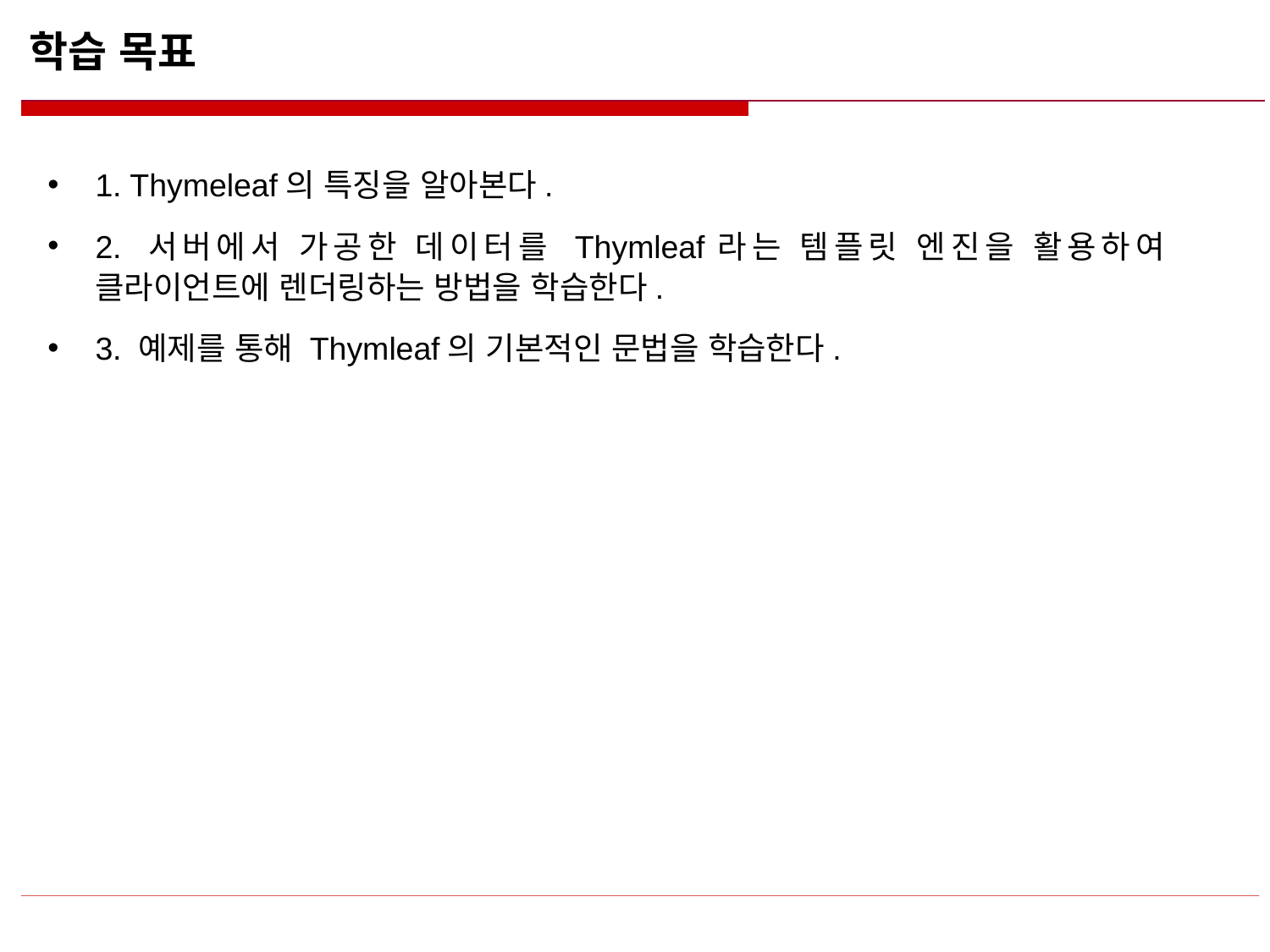

# 학습 목표
1. Thymeleaf의 특징을 알아본다.
2. 서버에서 가공한 데이터를 Thymleaf라는 템플릿 엔진을 활용하여 클라이언트에 렌더링하는 방법을 학습한다.
3. 예제를 통해 Thymleaf의 기본적인 문법을 학습한다.